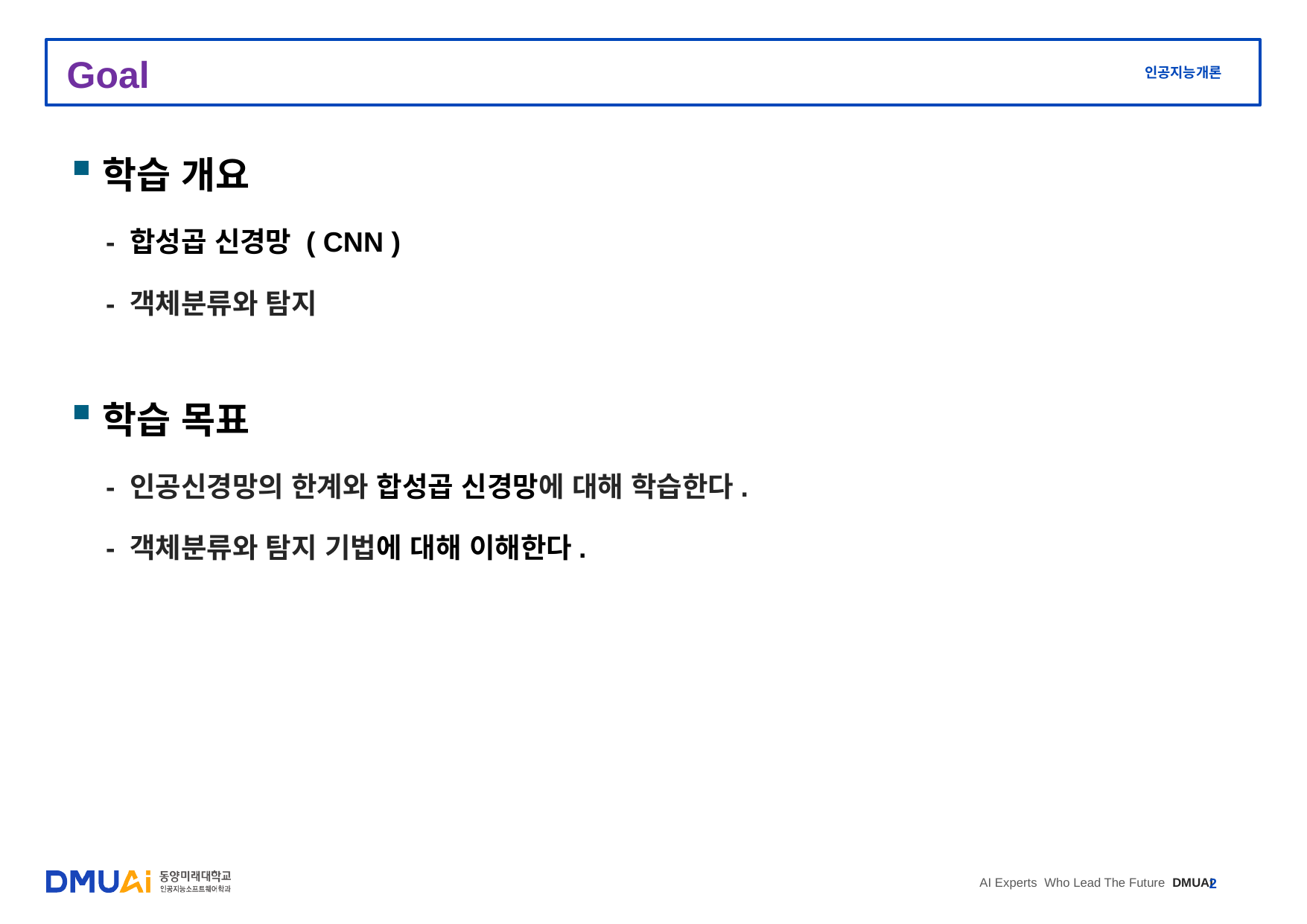

# Goal
학습 개요
      - 합성곱 신경망 ( CNN )
      - 객체분류와 탐지

학습 목표
      - 인공신경망의 한계와 합성곱 신경망에 대해 학습한다.
      - 객체분류와 탐지 기법에 대해 이해한다.